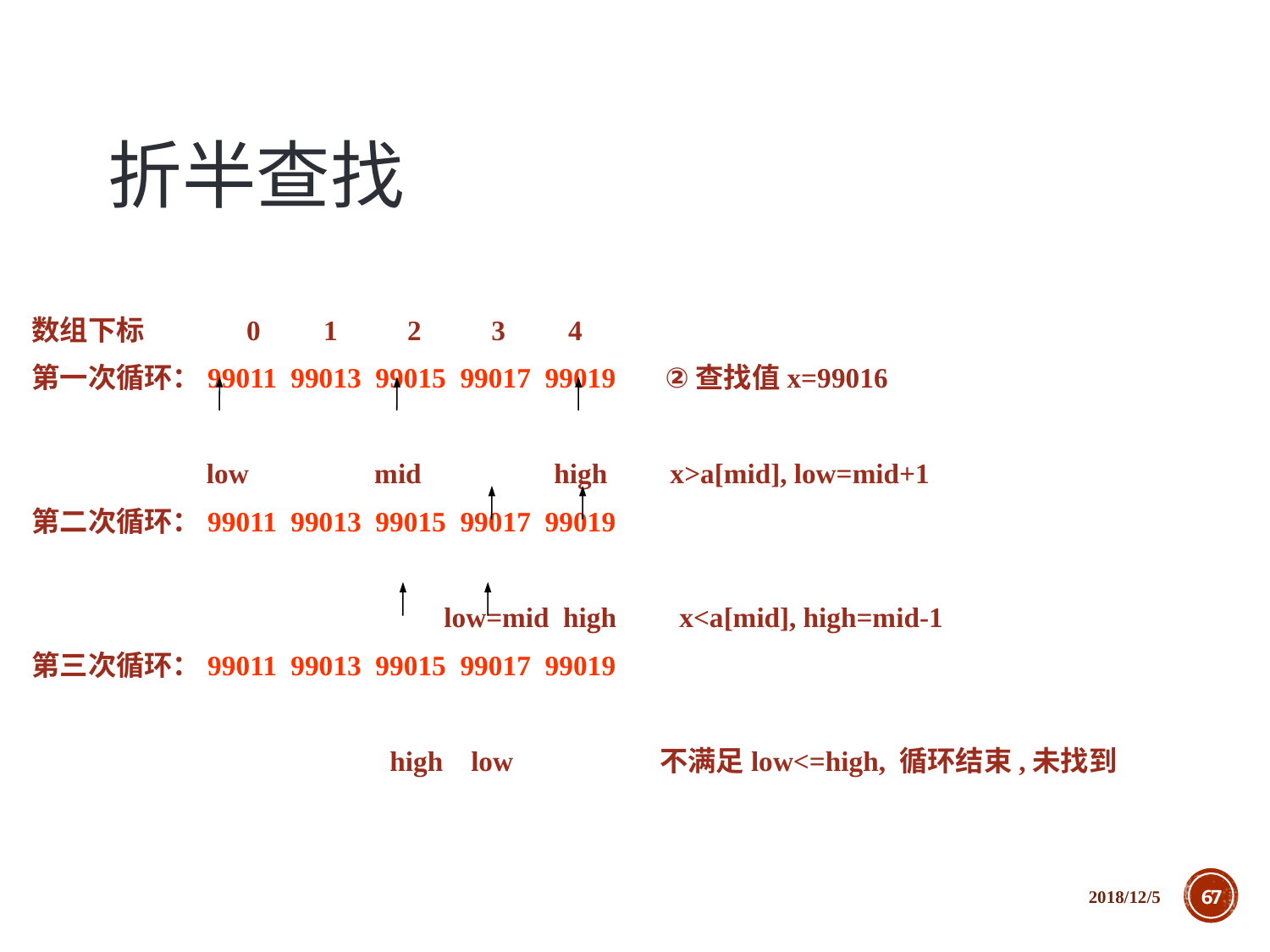

# 折半查找
数组下标               0         1          2          3         4
第一次循环：99011  99013  99015  99017  99019       ②查找值x=99016

                         low                  mid                   high         x>a[mid], low=mid+1
第二次循环：99011  99013  99015  99017  99019

                                                           low=mid  high         x<a[mid], high=mid-1
第三次循环：99011  99013  99015  99017  99019

                                          high    low                    不满足low<=high, 循环结束,未找到

2018/12/5
67